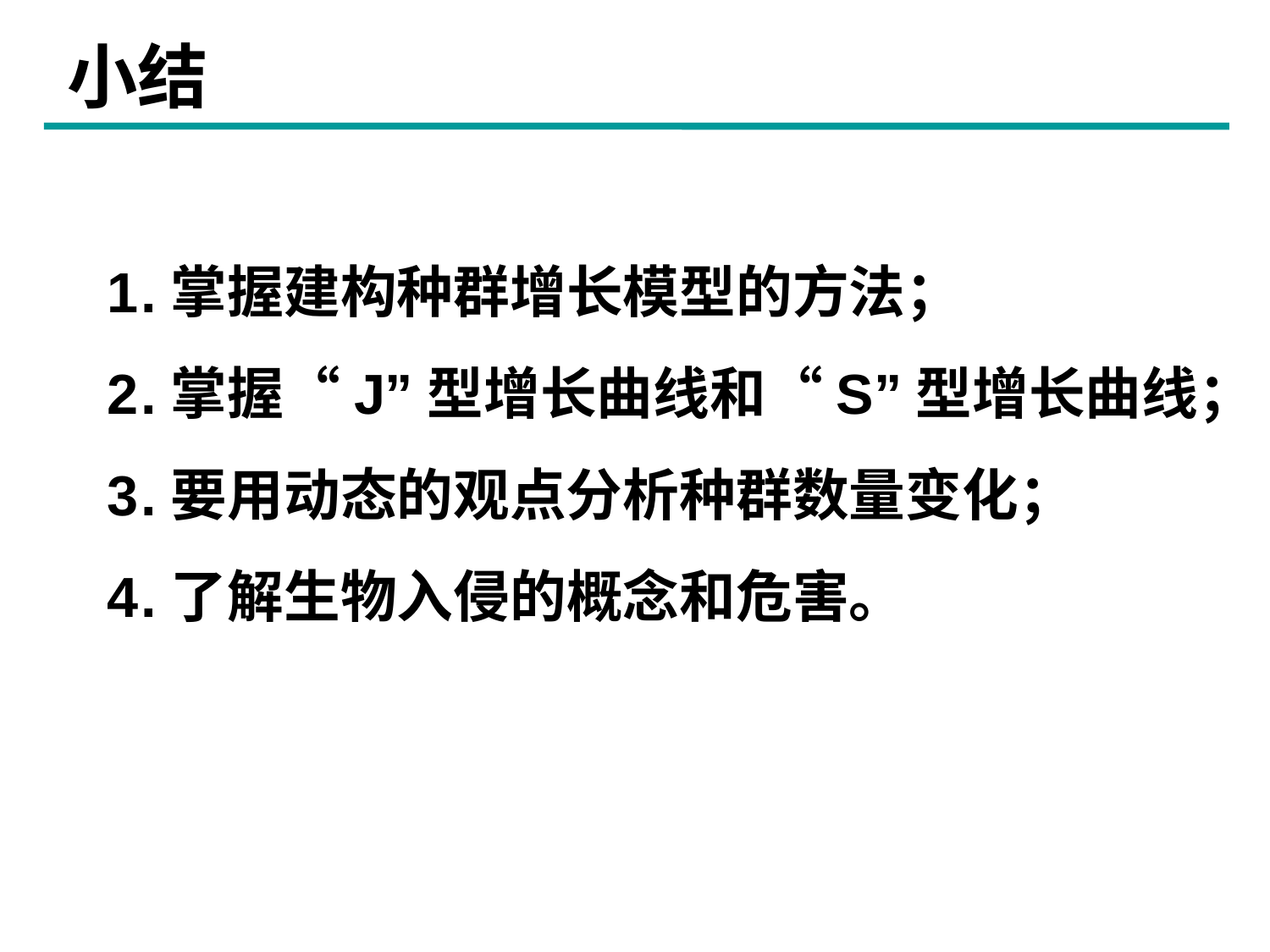

小结
掌握建构种群增长模型的方法；
掌握“J”型增长曲线和“S”型增长曲线；
要用动态的观点分析种群数量变化；
了解生物入侵的概念和危害。